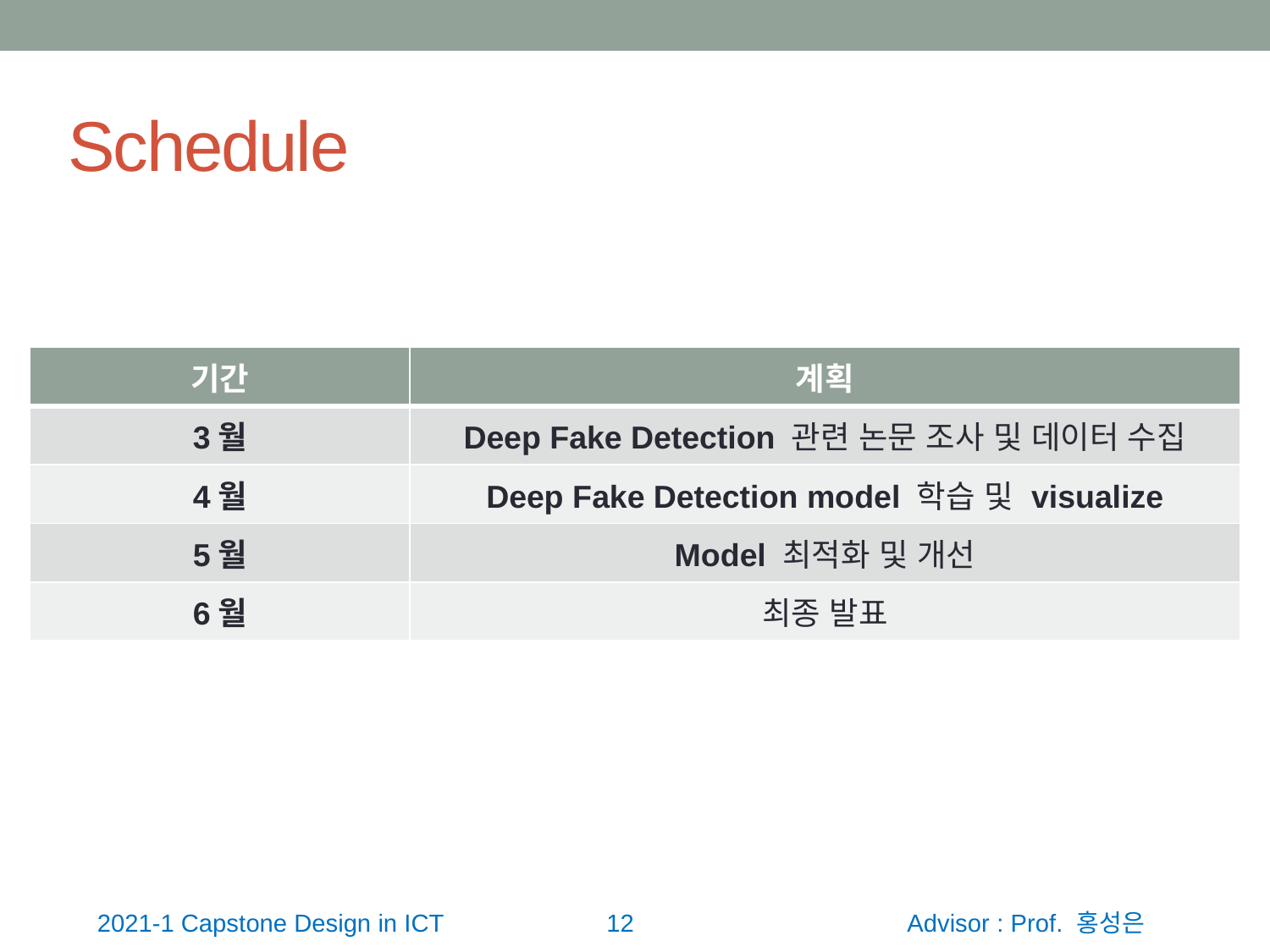

# Schedule
| 기간 | 계획 |
| --- | --- |
| 3월 | Deep Fake Detection 관련 논문 조사 및 데이터 수집 |
| 4월 | Deep Fake Detection model 학습 및 visualize |
| 5월 | Model 최적화 및 개선 |
| 6월 | 최종 발표 |